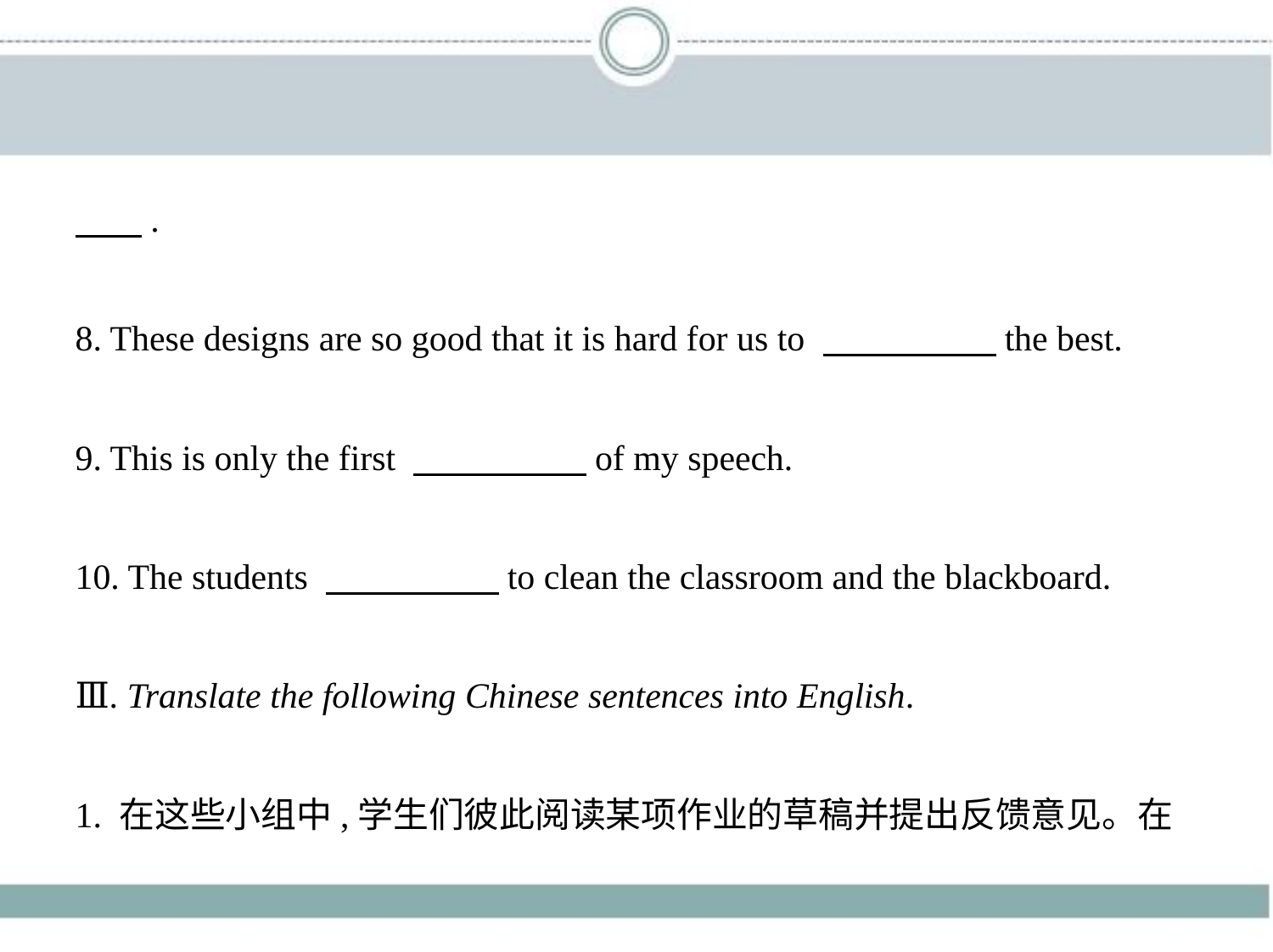

.
8. These designs are so good that it is hard for us to 　　　　    the best.
9. This is only the first 　　　　    of my speech.
10. The students 　　　　    to clean the classroom and the blackboard.
Ⅲ. Translate the following Chinese sentences into English.
1. 在这些小组中,学生们彼此阅读某项作业的草稿并提出反馈意见。在